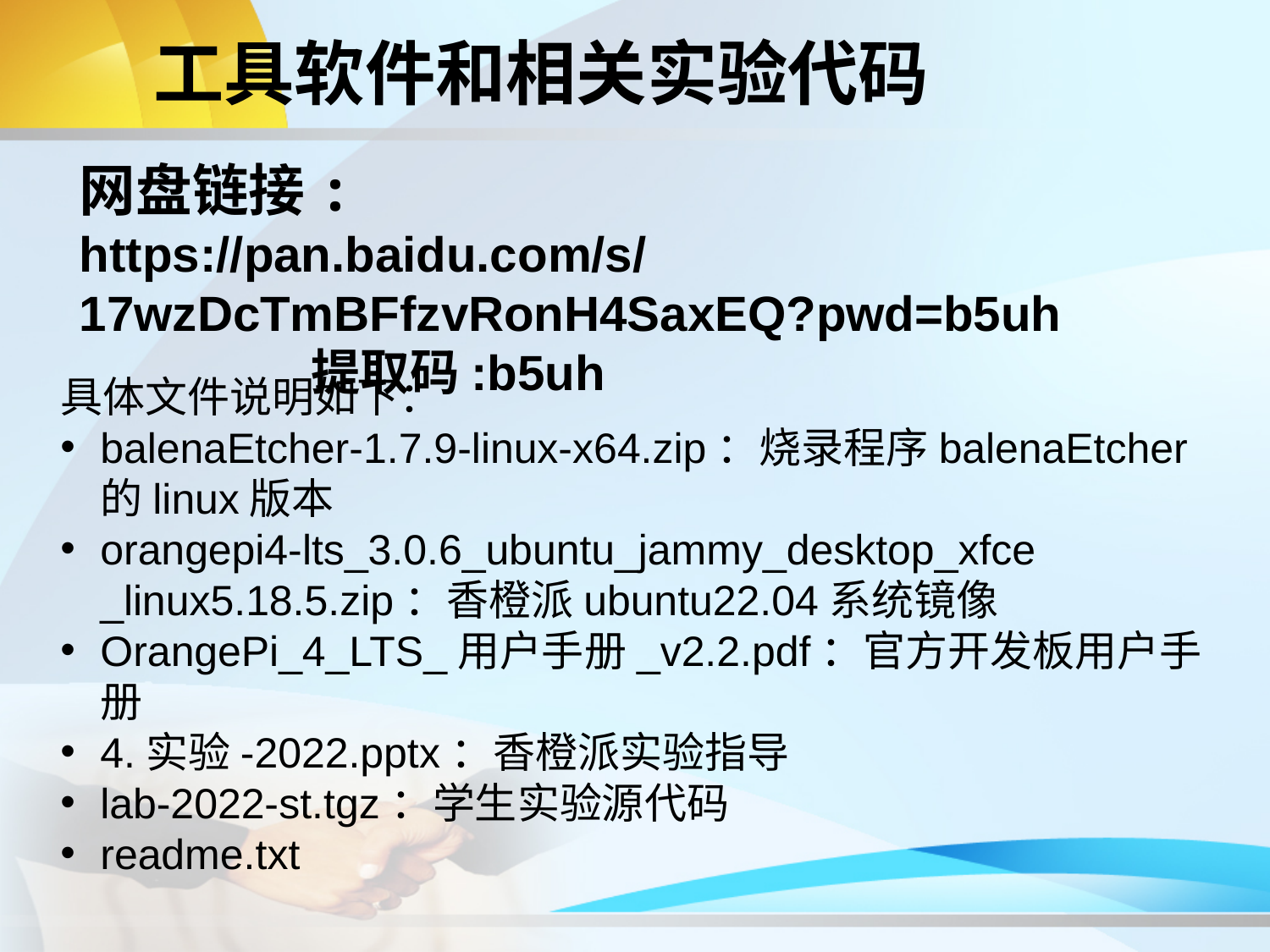

# 工具软件和相关实验代码
网盘链接:
https://pan.baidu.com/s/17wzDcTmBFfzvRonH4SaxEQ?pwd=b5uh                          提取码:b5uh
具体文件说明如下：
balenaEtcher-1.7.9-linux-x64.zip：烧录程序balenaEtcher的linux版本
orangepi4-lts_3.0.6_ubuntu_jammy_desktop_xfce	_linux5.18.5.zip：香橙派ubuntu22.04系统镜像
OrangePi_4_LTS_用户手册_v2.2.pdf：官方开发板用户手册
4.实验-2022.pptx：香橙派实验指导
lab-2022-st.tgz：学生实验源代码
readme.txt